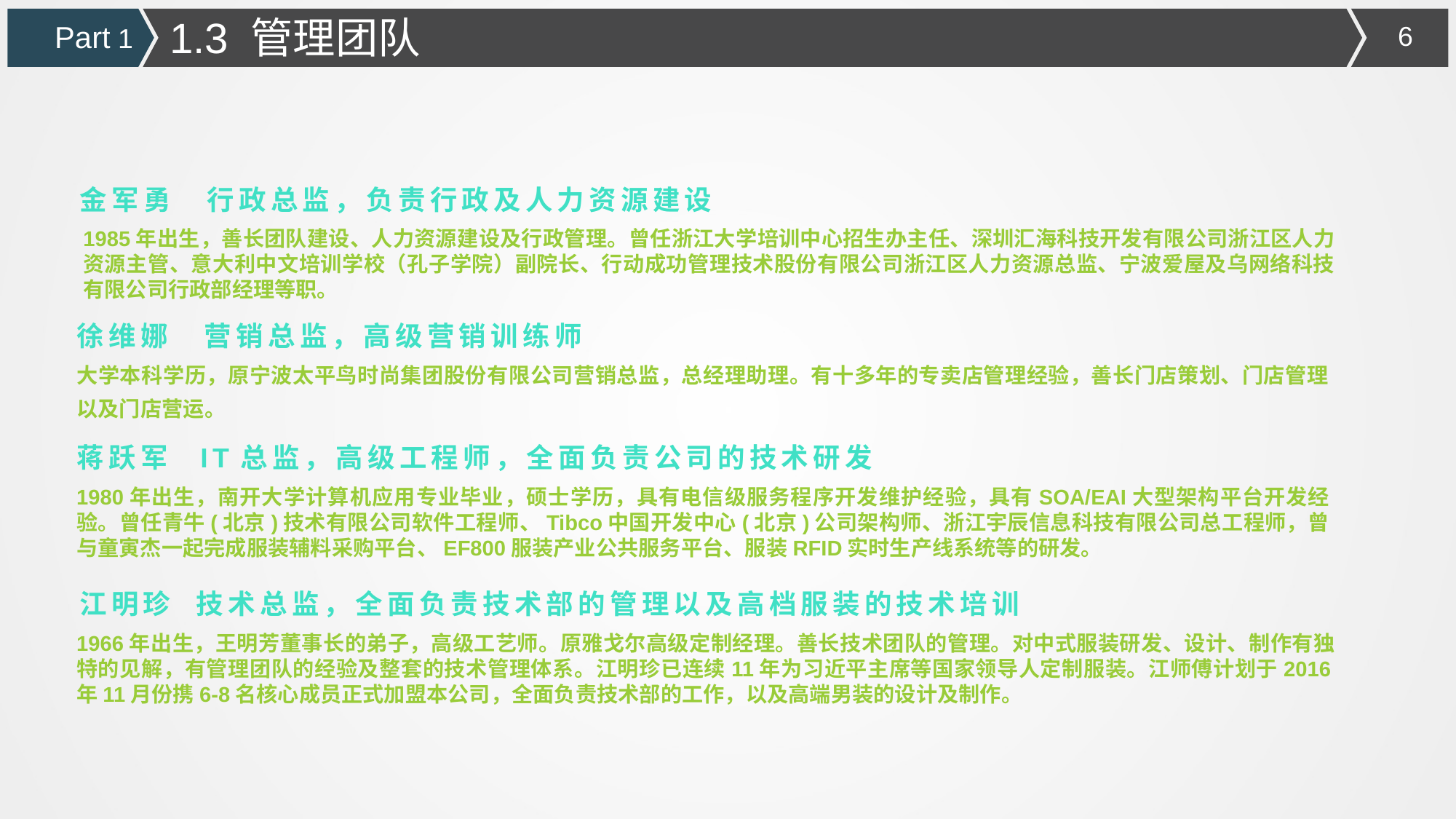

1.3 管理团队
Part 1
金军勇   行政总监，负责行政及人力资源建设
1985年出生，善长团队建设、人力资源建设及行政管理。曾任浙江大学培训中心招生办主任、深圳汇海科技开发有限公司浙江区人力资源主管、意大利中文培训学校（孔子学院）副院长、行动成功管理技术股份有限公司浙江区人力资源总监、宁波爱屋及乌网络科技有限公司行政部经理等职。
大学本科学历，原宁波太平鸟时尚集团股份有限公司营销总监，总经理助理。有十多年的专卖店管理经验，善长门店策划、门店管理以及门店营运。
徐维娜   营销总监，高级营销训练师
蒋跃军  IT总监，高级工程师，全面负责公司的技术研发
1980年出生，南开大学计算机应用专业毕业，硕士学历，具有电信级服务程序开发维护经验，具有SOA/EAI大型架构平台开发经验。曾任青牛(北京)技术有限公司软件工程师、Tibco中国开发中心(北京)公司架构师、浙江宇辰信息科技有限公司总工程师，曾与童寅杰一起完成服装辅料采购平台、EF800服装产业公共服务平台、服装RFID实时生产线系统等的研发。

江明珍  技术总监，全面负责技术部的管理以及高档服装的技术培训
1966年出生，王明芳董事长的弟子，高级工艺师。原雅戈尔高级定制经理。善长技术团队的管理。对中式服装研发、设计、制作有独特的见解，有管理团队的经验及整套的技术管理体系。江明珍已连续11年为习近平主席等国家领导人定制服装。江师傅计划于2016年11月份携6-8名核心成员正式加盟本公司，全面负责技术部的工作，以及高端男装的设计及制作。